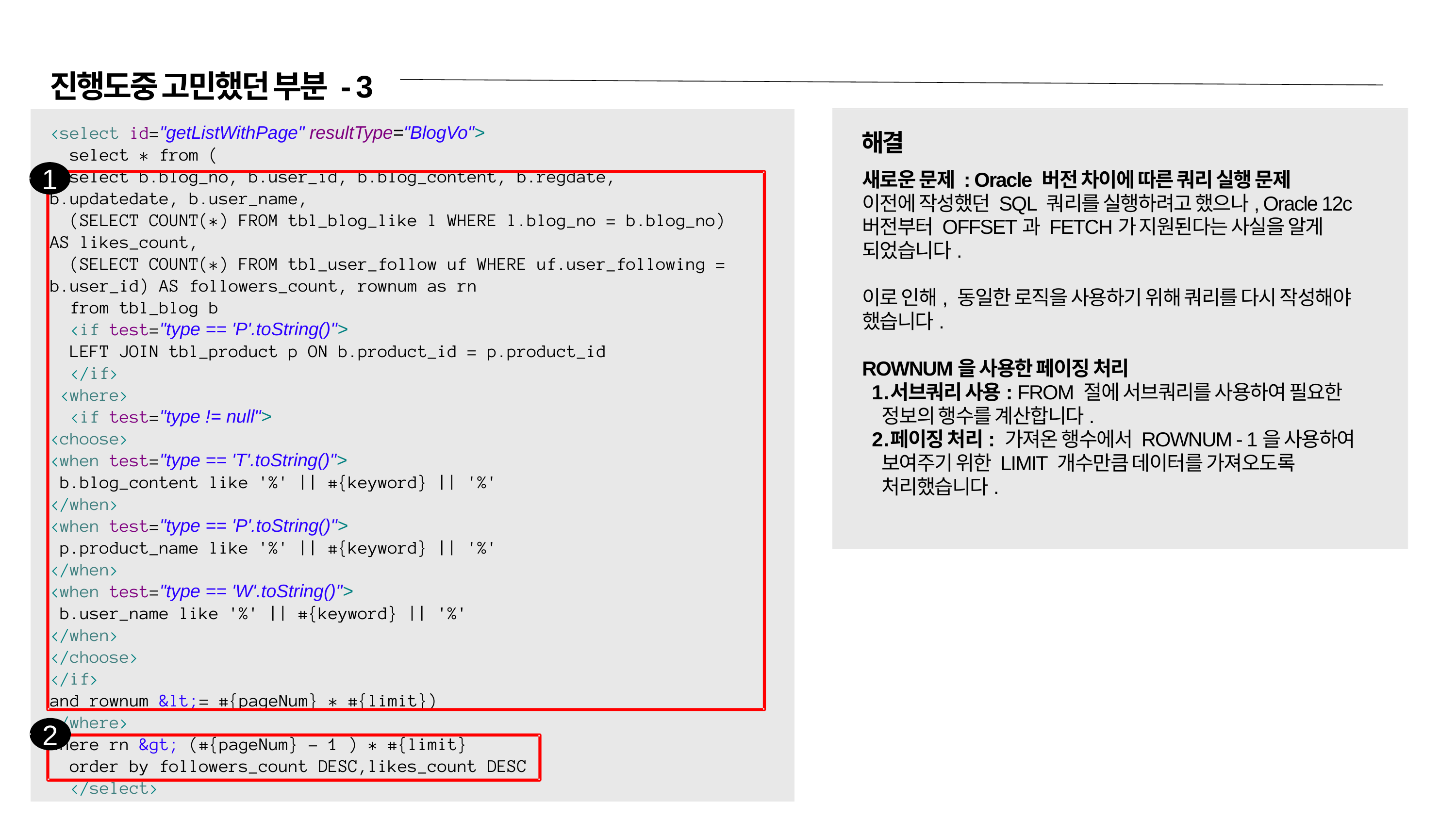

진행도중 고민했던 부분 - 3

<select id="getListWithPage" resultType="BlogVo">
  select * from (
  select b.blog_no, b.user_id, b.blog_content, b.regdate, b.updatedate, b.user_name,
  (SELECT COUNT(*) FROM tbl_blog_like l WHERE l.blog_no = b.blog_no) AS likes_count,
  (SELECT COUNT(*) FROM tbl_user_follow uf WHERE uf.user_following = b.user_id) AS followers_count, rownum as rn
  from tbl_blog b
  <if test="type == 'P'.toString()">
  LEFT JOIN tbl_product p ON b.product_id = p.product_id
  </if>
 <where>
  <if test="type != null">
<choose>
<when test="type == 'T'.toString()">
 b.blog_content like '%' || #{keyword} || '%'
</when>
<when test="type == 'P'.toString()">
 p.product_name like '%' || #{keyword} || '%'
</when>
<when test="type == 'W'.toString()">
 b.user_name like '%' || #{keyword} || '%'
</when>
</choose>
</if>
and rownum &lt;= #{pageNum} * #{limit})
</where>
where rn &gt; (#{pageNum} - 1 ) * #{limit}
  order by followers_count DESC,likes_count DESC
  </select>
해결

1

새로운 문제 : Oracle 버전 차이에 따른 쿼리 실행 문제
이전에 작성했던 SQL 쿼리를 실행하려고 했으나, Oracle 12c버전부터 OFFSET과 FETCH가 지원된다는 사실을 알게 되었습니다.

이로 인해, 동일한 로직을 사용하기 위해 쿼리를 다시 작성해야 했습니다.

ROWNUM을 사용한 페이징 처리
서브쿼리 사용: FROM 절에 서브쿼리를 사용하여 필요한 정보의 행수를 계산합니다.
페이징 처리: 가져온 행수에서 ROWNUM - 1을 사용하여 보여주기 위한 LIMIT 개수만큼 데이터를 가져오도록 처리했습니다.

2